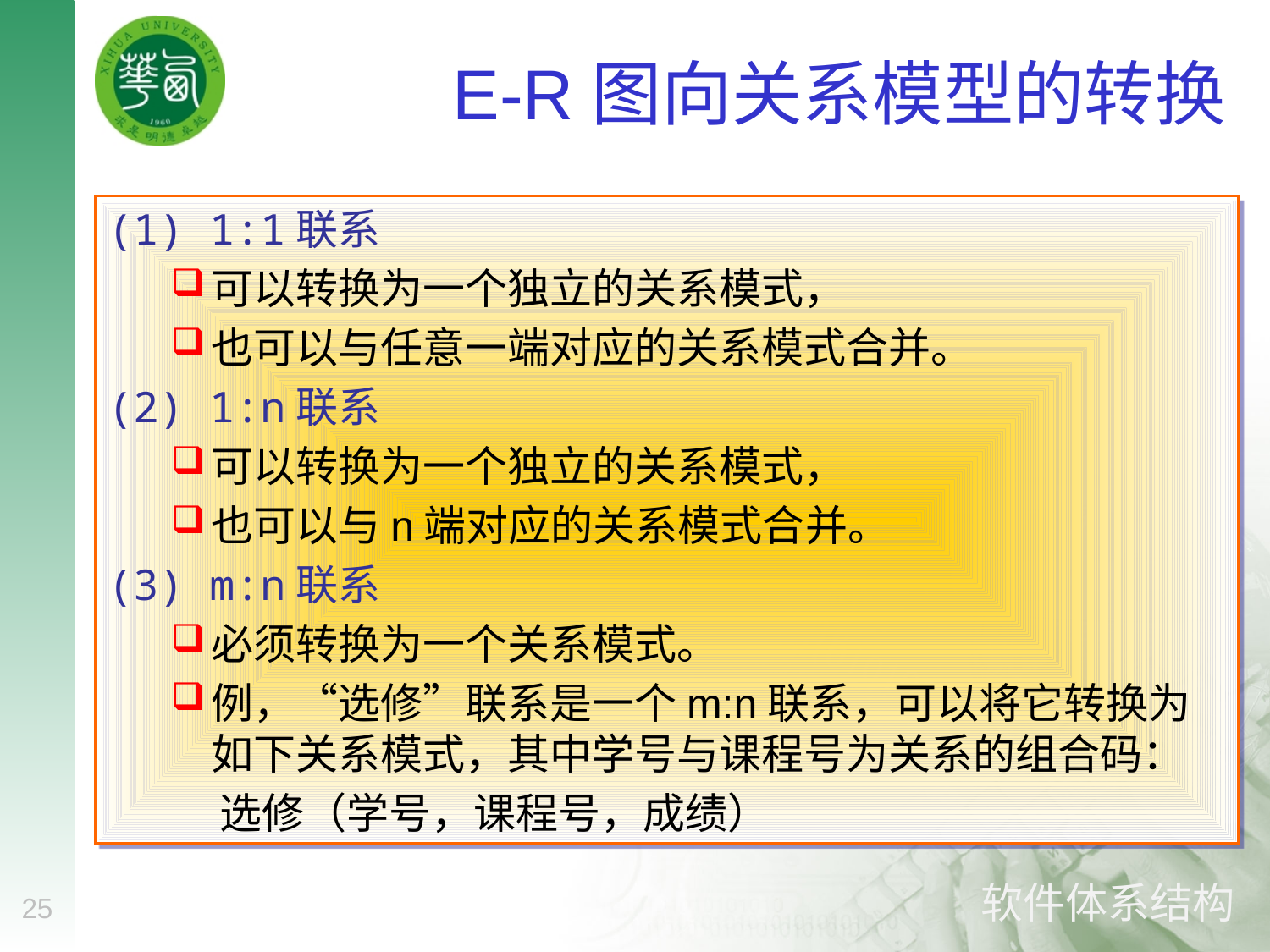

# E-R图向关系模型的转换
(1) 1:1联系
可以转换为一个独立的关系模式，
也可以与任意一端对应的关系模式合并。
(2) 1:n联系
可以转换为一个独立的关系模式，
也可以与n端对应的关系模式合并。
(3) m:n联系
必须转换为一个关系模式。
例，“选修”联系是一个m:n联系，可以将它转换为如下关系模式，其中学号与课程号为关系的组合码：
    选修（学号，课程号，成绩）
25